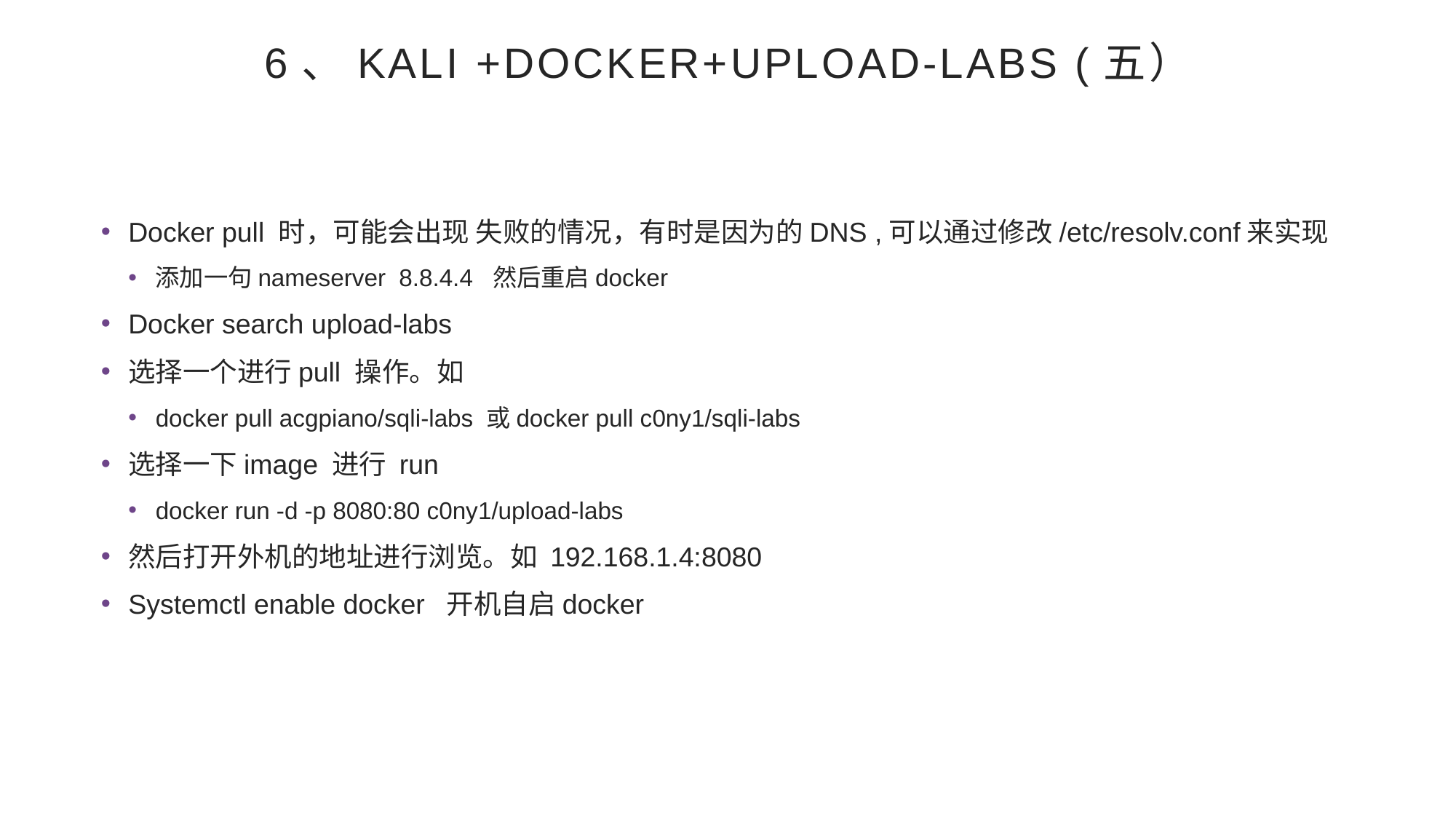

# 6、kali +docker+upload-labs (五）
Docker pull 时，可能会出现 失败的情况，有时是因为的DNS ,可以通过修改/etc/resolv.conf来实现
添加一句nameserver  8.8.4.4  然后重启docker
Docker search upload-labs
选择一个进行pull 操作。如
docker pull acgpiano/sqli-labs 或docker pull c0ny1/sqli-labs
选择一下image 进行 run
docker run -d -p 8080:80 c0ny1/upload-labs
然后打开外机的地址进行浏览。如 192.168.1.4:8080
Systemctl enable docker  开机自启docker